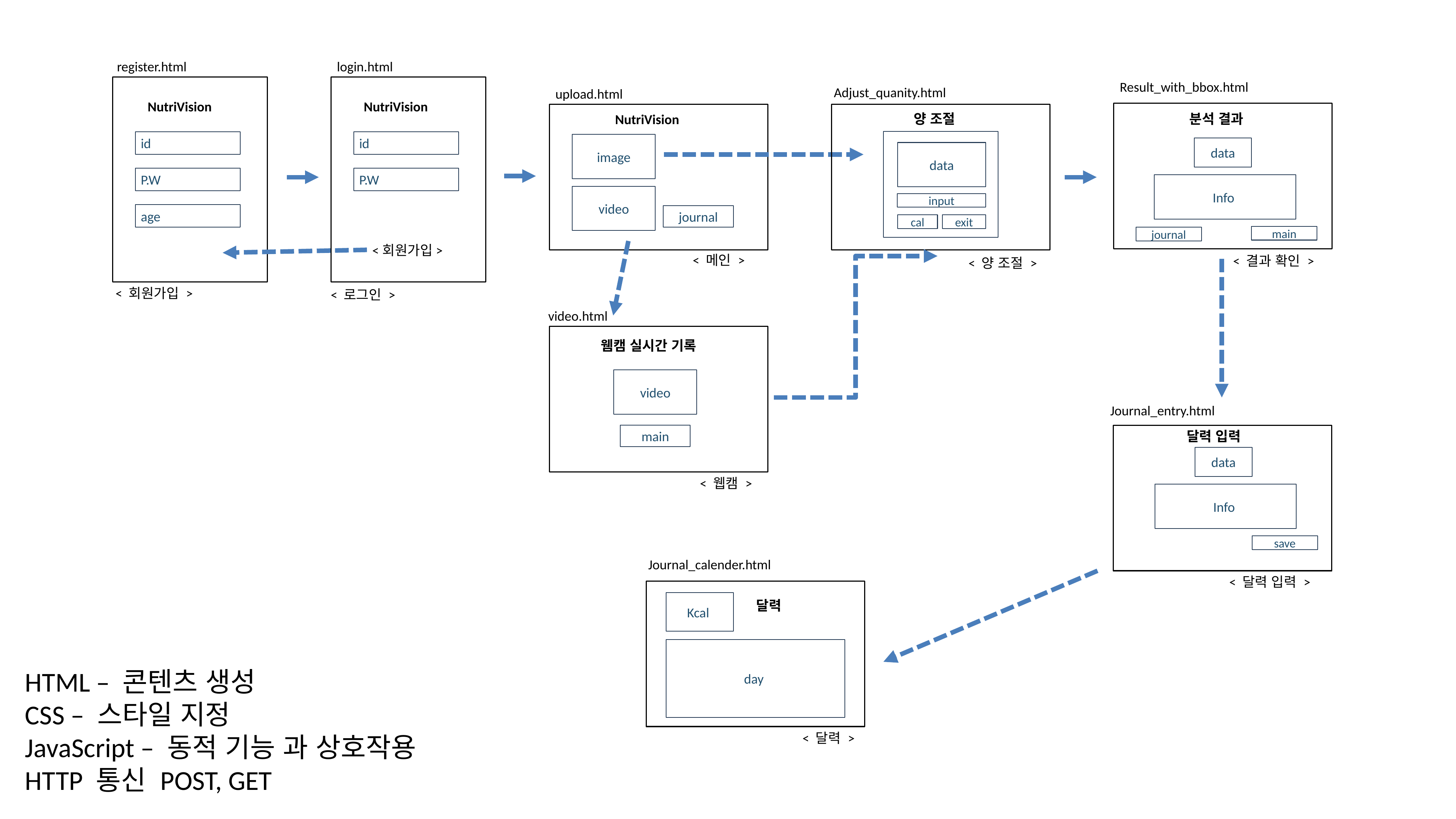

register.html
login.html
Result_with_bbox.html

Adjust_quanity.html
upload.html
NutriVision
NutriVision

양 조절
분석 결과
NutriVision

id
id
image
data
data
P.W
P.W
Info
video
input
age
journal
cal
exit
main
journal
<회원가입>
< 메인 >
< 결과 확인 >
< 양 조절 >
< 회원가입 >
< 로그인 >
video.html

웸캠 실시간 기록
video
Journal_entry.html
달력 입력

main
data
< 웹캠 >
Info
save
Journal_calender.html
< 달력 입력 >

Kcal
달력
day
HTML – 콘텐츠 생성
CSS – 스타일 지정
JavaScript – 동적 기능 과 상호작용
HTTP 통신 POST, GET
< 달력 >